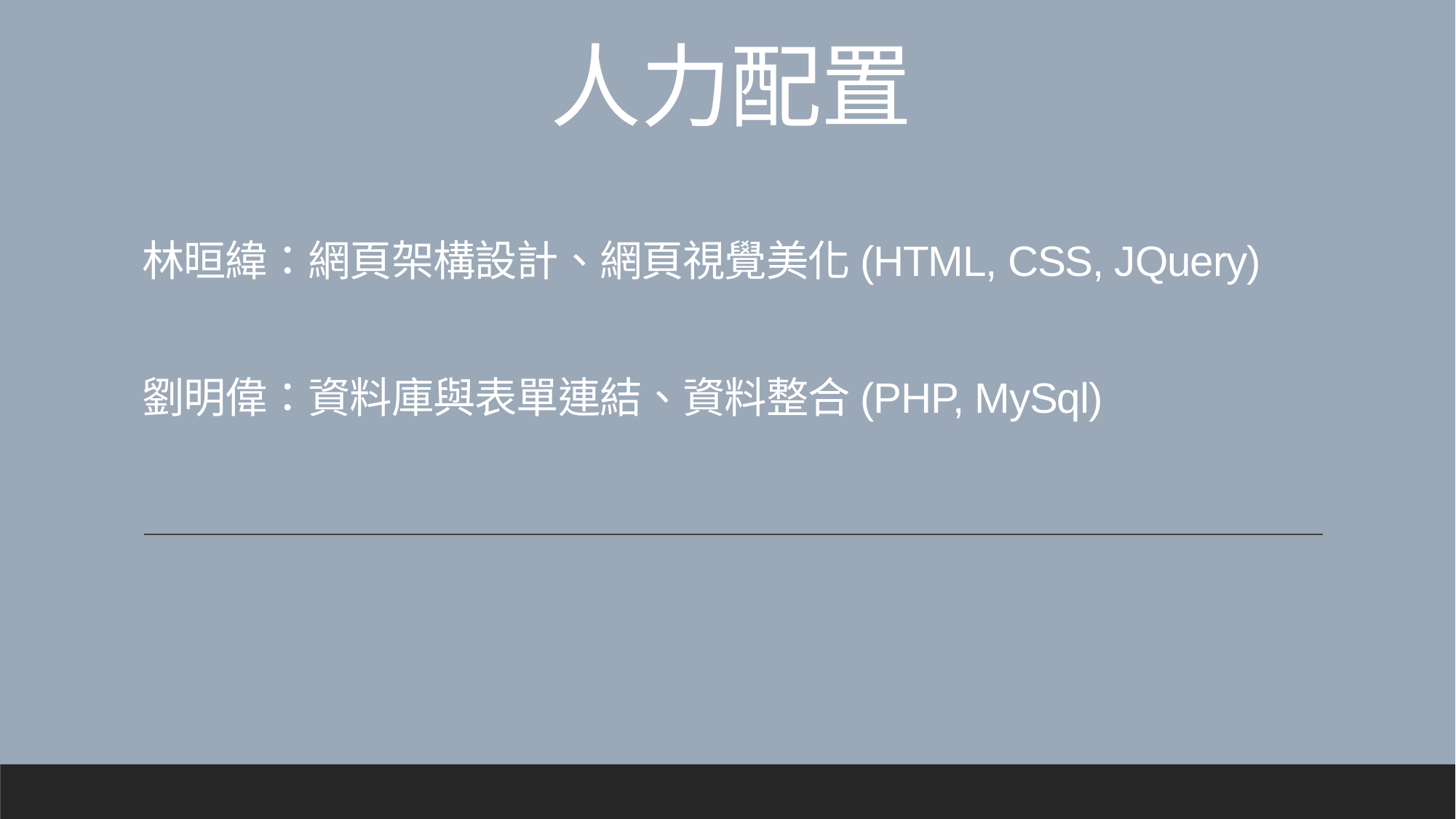

人力配置
# 林晅緯：網頁架構設計、網頁視覺美化(HTML, CSS, JQuery) 劉明偉：資料庫與表單連結、資料整合(PHP, MySql)